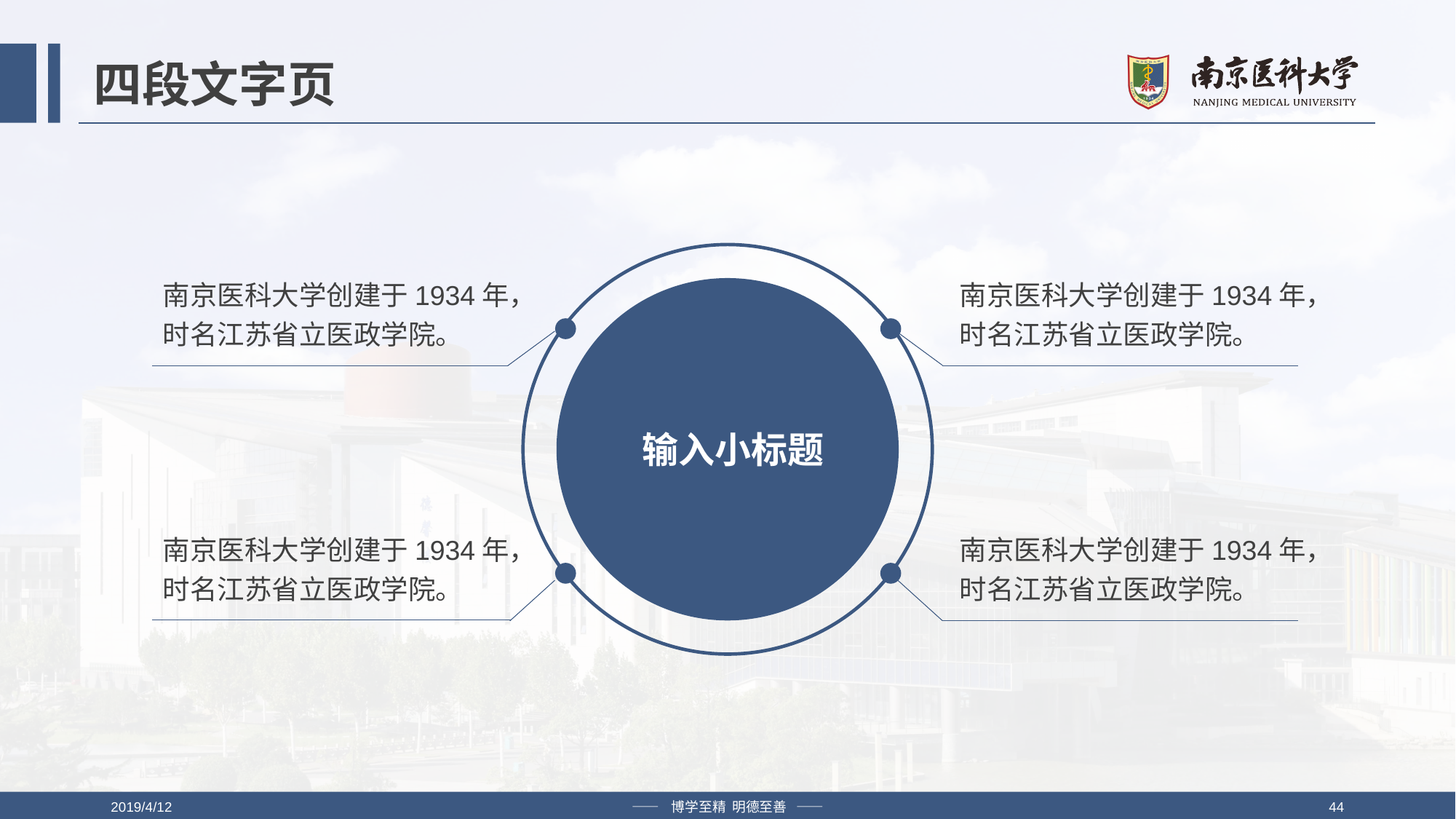

# 四段文字页

南京医科大学创建于1934年，时名江苏省立医政学院。
南京医科大学创建于1934年，时名江苏省立医政学院。

输入小标题
南京医科大学创建于1934年，时名江苏省立医政学院。
南京医科大学创建于1934年，时名江苏省立医政学院。

2019/4/12
——   博学至精  明德至善   ——
44